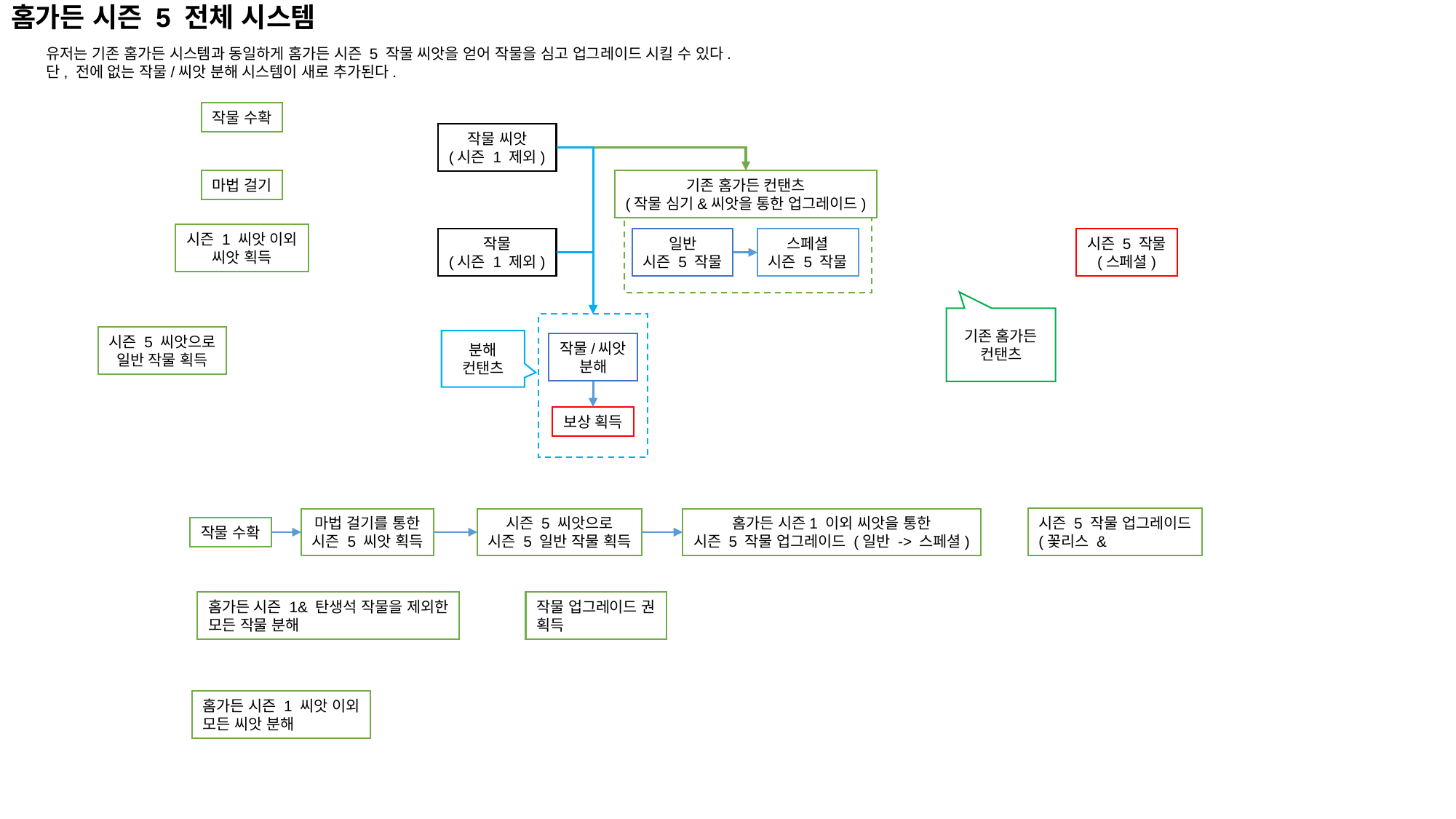

# 홈가든 시즌 5 전체 시스템
유저는 기존 홈가든 시스템과 동일하게 홈가든 시즌 5 작물 씨앗을 얻어 작물을 심고 업그레이드 시킬 수 있다.
단, 전에 없는 작물/씨앗 분해 시스템이 새로 추가된다.
작물 수확
작물 씨앗
(시즌 1 제외)
마법 걸기
기존 홈가든 컨탠츠
(작물 심기&씨앗을 통한 업그레이드)

시즌 1 씨앗 이외
씨앗 획득
작물
(시즌 1 제외)
일반
시즌 5 작물
스페셜
시즌 5 작물
시즌 5 작물
(스페셜)
기존 홈가든
컨탠츠

시즌 5 씨앗으로
일반 작물 획득
분해
컨탠츠
작물/씨앗
분해
보상 획득
마법 걸기를 통한
시즌 5 씨앗 획득
시즌 5 씨앗으로
시즌 5 일반 작물 획득
홈가든 시즌1 이외 씨앗을 통한
시즌 5 작물 업그레이드 (일반 -> 스페셜)
시즌 5 작물 업그레이드
(꽃리스 &
작물 수확
홈가든 시즌 1& 탄생석 작물을 제외한
모든 작물 분해
작물 업그레이드 권
획득
홈가든 시즌 1 씨앗 이외
모든 씨앗 분해